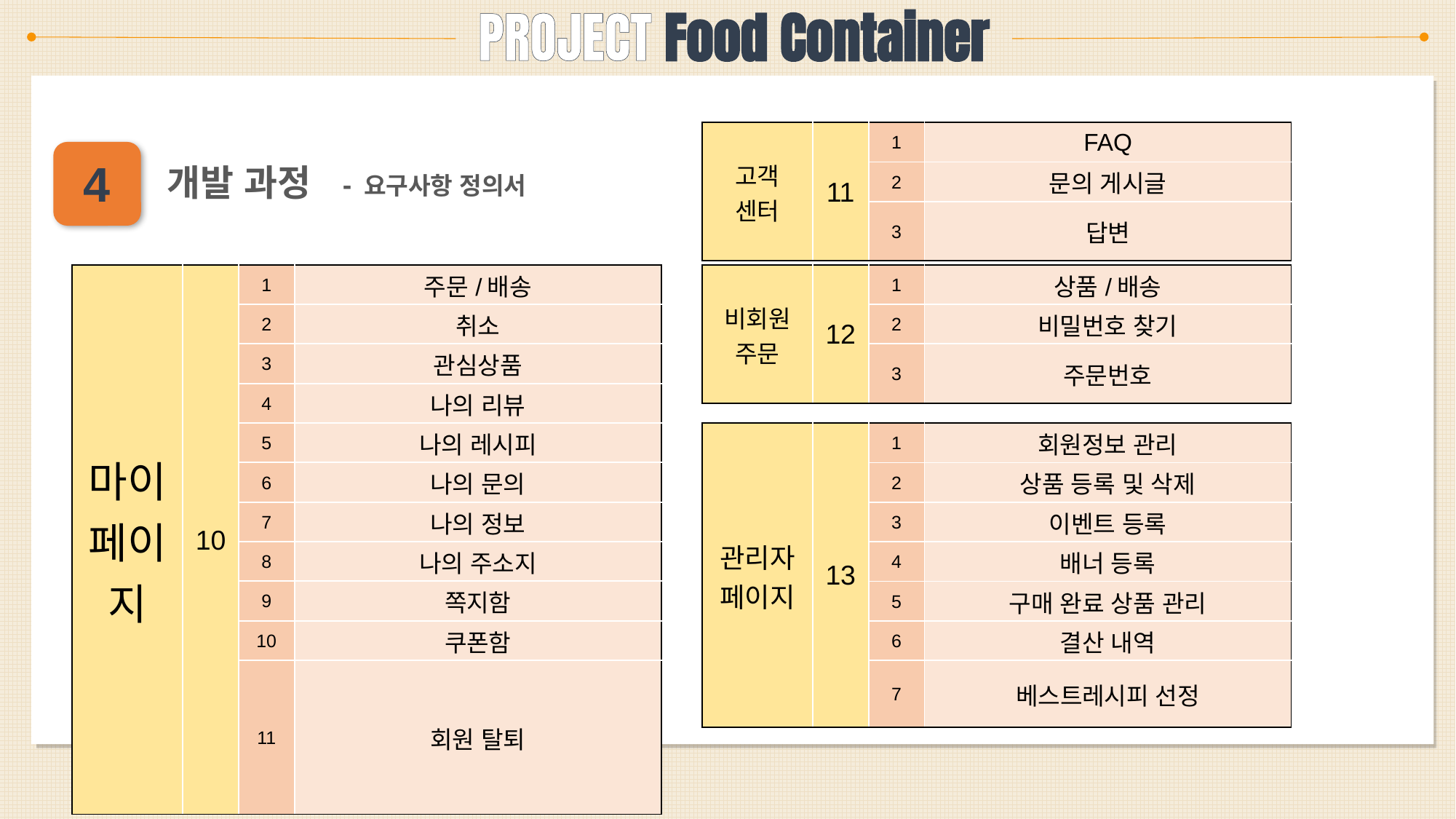

PROJECT Food Container
http://192.168.0.166:8080/controller/index.do
| 고객 센터 | 11 | 1 | FAQ |
| --- | --- | --- | --- |
|  |  | 2 | 문의 게시글 |
|  |  | 3 | 답변 |

4
개발 과정
- 요구사항 정의서
| 마이 페이지 | 10 | 1 | 주문/배송 |
| --- | --- | --- | --- |
|  |  | 2 | 취소 |
|  |  | 3 | 관심상품 |
|  |  | 4 | 나의 리뷰 |
|  |  | 5 | 나의 레시피 |
|  |  | 6 | 나의 문의 |
|  |  | 7 | 나의 정보 |
|  |  | 8 | 나의 주소지 |
|  |  | 9 | 쪽지함 |
|  |  | 10 | 쿠폰함 |
|  |  | 11 | 회원 탈퇴 |
| 비회원 주문 | 12 | 1 | 상품/배송 |
| --- | --- | --- | --- |
|  |  | 2 | 비밀번호 찾기 |
|  |  | 3 | 주문번호 |
| 관리자 페이지 | 13 | 1 | 회원정보 관리 |
| --- | --- | --- | --- |
|  |  | 2 | 상품 등록 및 삭제 |
|  |  | 3 | 이벤트 등록 |
|  |  | 4 | 배너 등록 |
|  |  | 5 | 구매 완료 상품 관리 |
|  |  | 6 | 결산 내역 |
|  |  | 7 | 베스트레시피 선정 |